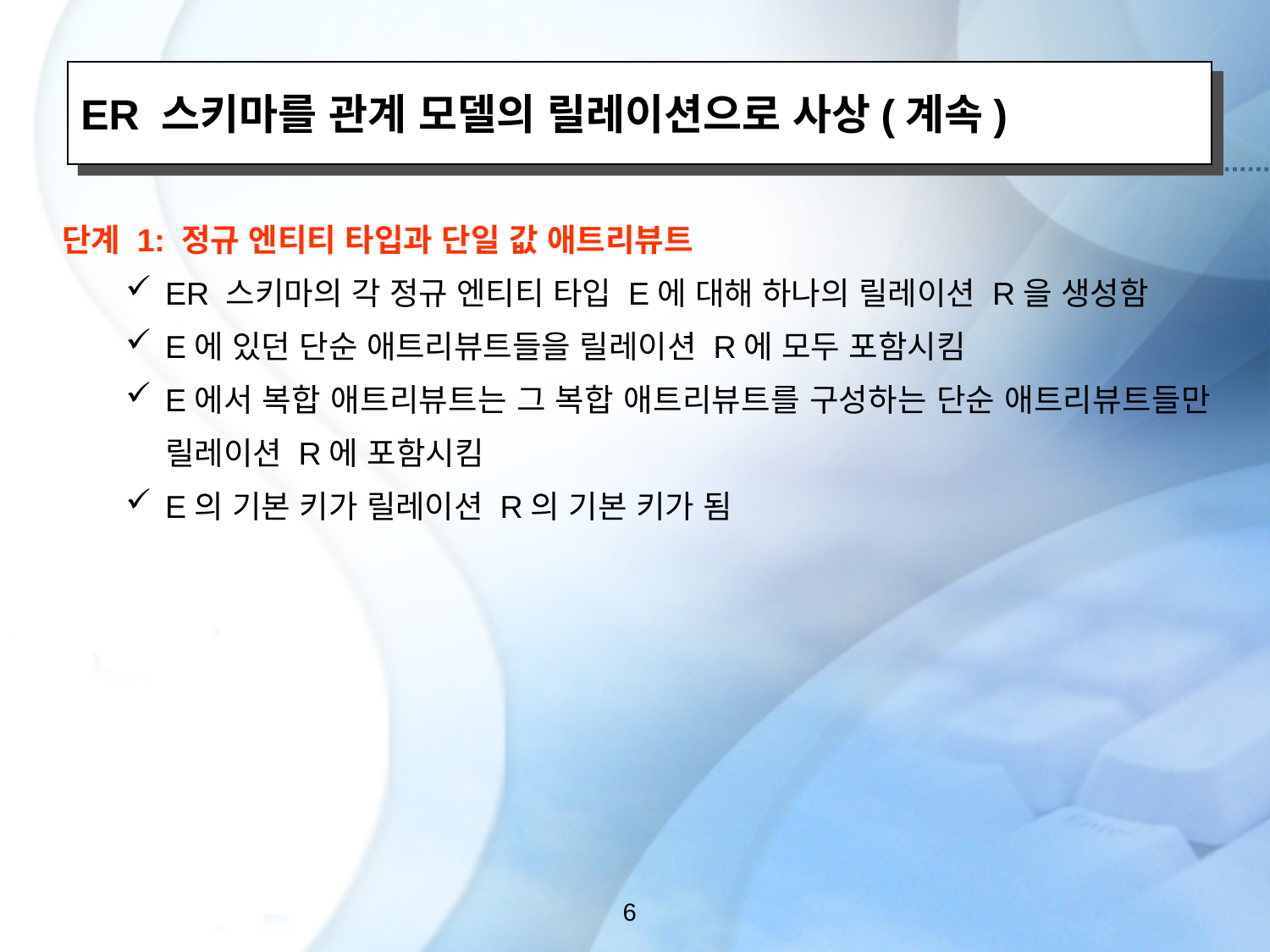

ER 스키마를 관계 모델의 릴레이션으로 사상(계속)
단계 1: 정규 엔티티 타입과 단일 값 애트리뷰트
ER 스키마의 각 정규 엔티티 타입 E에 대해 하나의 릴레이션 R을 생성함
E에 있던 단순 애트리뷰트들을 릴레이션 R에 모두 포함시킴
E에서 복합 애트리뷰트는 그 복합 애트리뷰트를 구성하는 단순 애트리뷰트들만 릴레이션 R에 포함시킴
E의 기본 키가 릴레이션 R의 기본 키가 됨
6